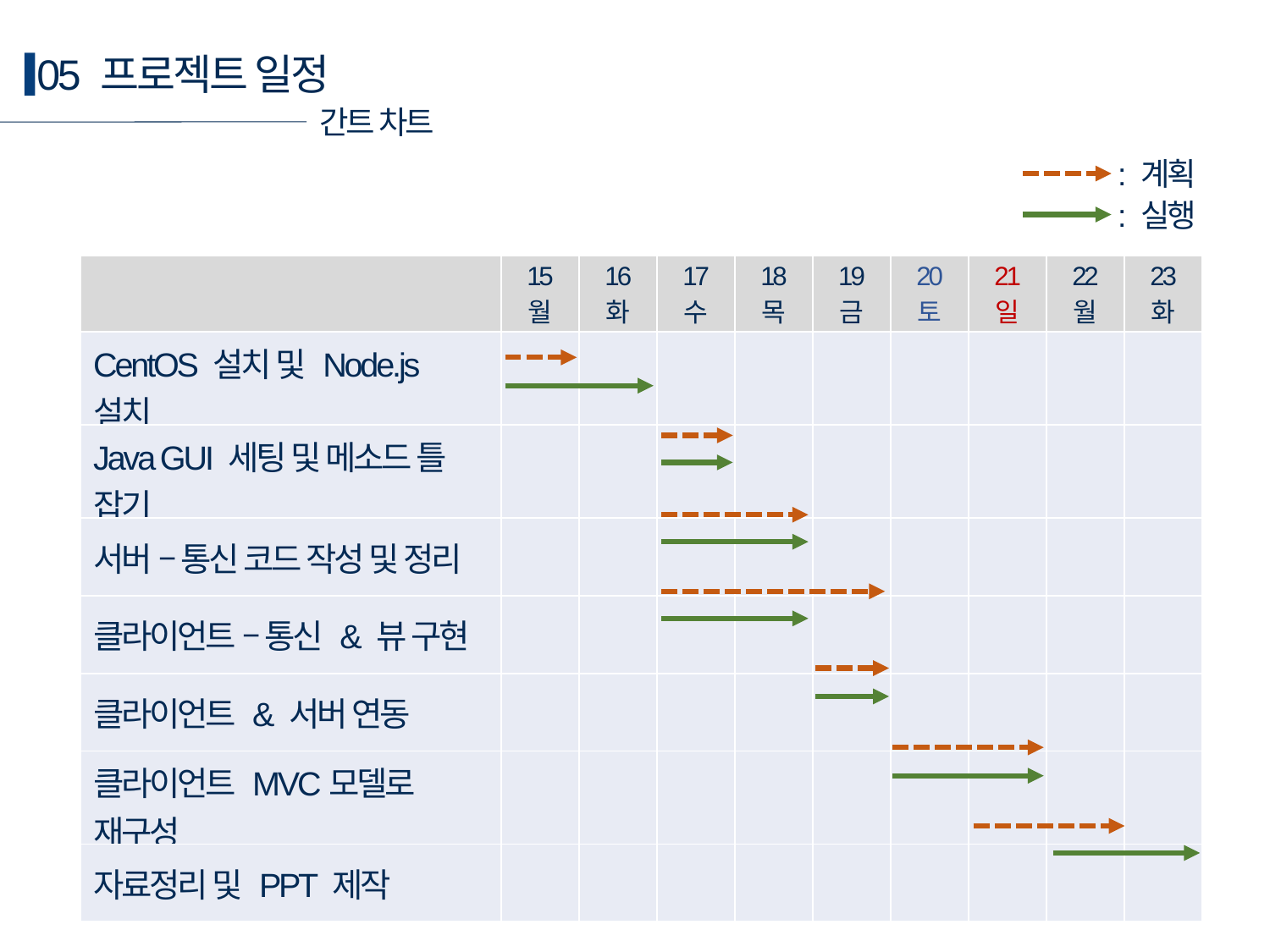

05 프로젝트 일정

간트 차트
: 계획
: 실행
|  | 15 월 | 16 화 | 17 수 | 18 목 | 19 금 | 20 토 | 21 일 | 22 월 | 23 화 |
| --- | --- | --- | --- | --- | --- | --- | --- | --- | --- |
| CentOS 설치 및 Node.js 설치 |  |  |  |  |  |  |  |  |  |
| Java GUI 세팅 및 메소드 틀 잡기 |  |  |  |  |  |  |  |  |  |
| 서버 – 통신 코드 작성 및 정리 |  |  |  |  |  |  |  |  |  |
| 클라이언트 – 통신 & 뷰 구현 |  |  |  |  |  |  |  |  |  |
| 클라이언트 & 서버 연동 |  |  |  |  |  |  |  |  |  |
| 클라이언트 MVC모델로 재구성 |  |  |  |  |  |  |  |  |  |
| 자료정리 및 PPT 제작 |  |  |  |  |  |  |  |  |  |